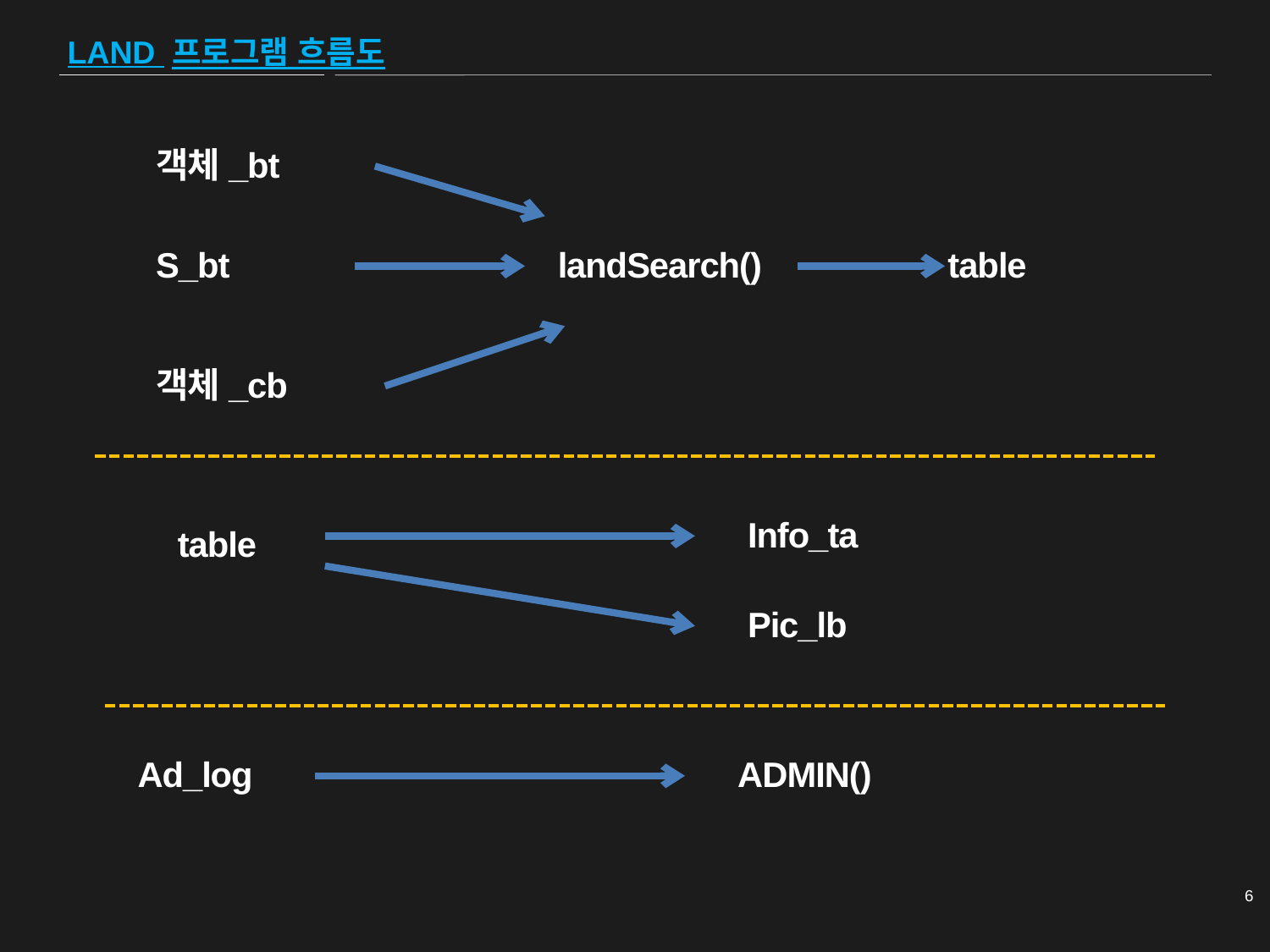

LAND 프로그램 흐름도
객체_bt
S_bt
landSearch()
table
객체_cb
Info_ta
table
Pic_lb
Ad_log
ADMIN()
6